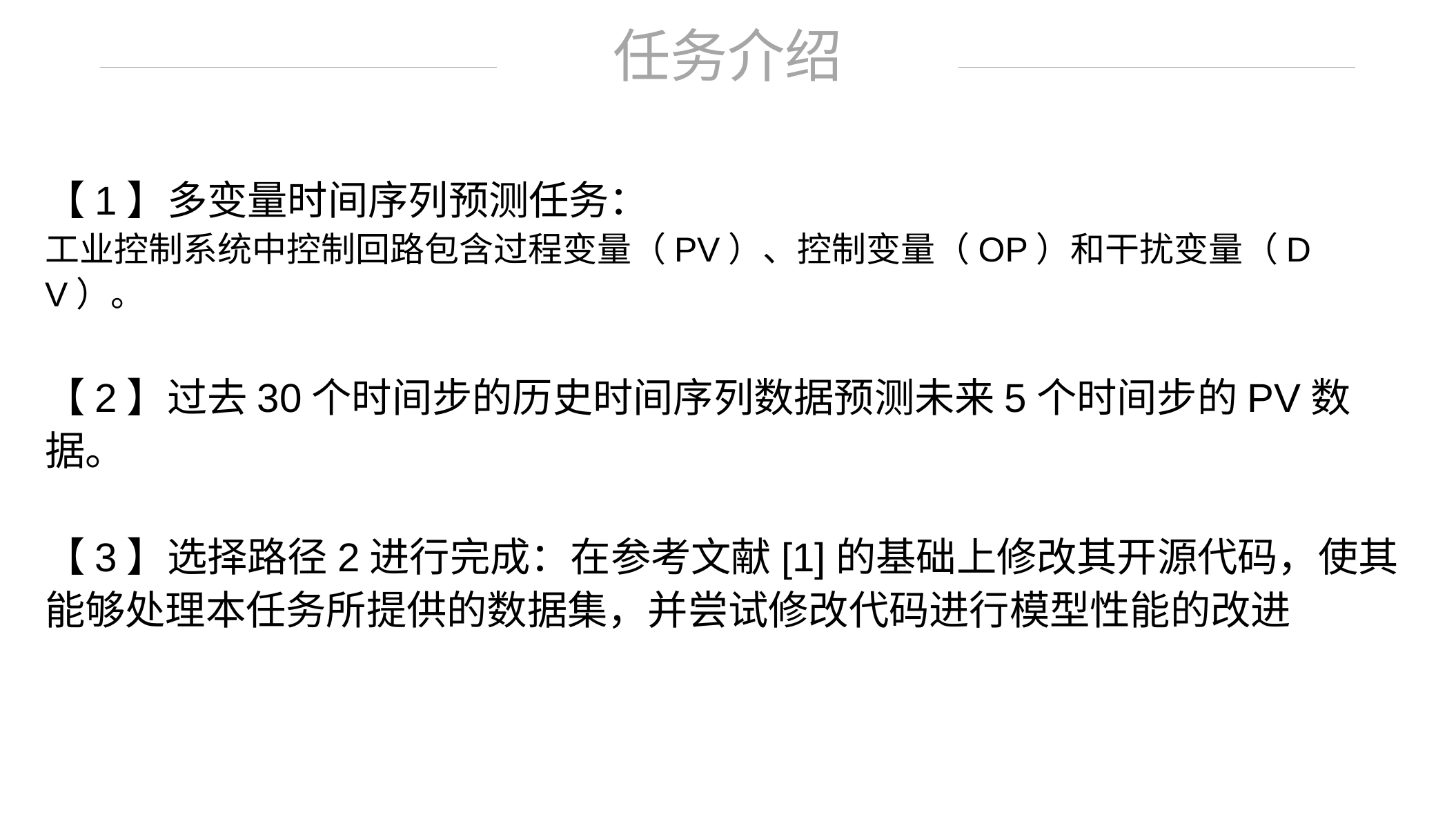

任务介绍
【1】多变量时间序列预测任务：
工业控制系统中控制回路包含过程变量（PV）、控制变量（OP）和干扰变量（DV）。

【2】过去30个时间步的历史时间序列数据预测未来5个时间步的PV数据。

【3】选择路径2进行完成：在参考文献[1]的基础上修改其开源代码，使其能够处理本任务所提供的数据集，并尝试修改代码进行模型性能的改进
请替换文字内容
请替换文字内容，修改文字内容，也可以直接复制你的内容到此。请替换文字内容，修改文字内容，也可以直接复制你的内容到此。
请替换文字内容，修改文字内容，也可以直接复制你的内容到此。请替换文字内容，修改文字内容，也可以直接复制你的内容到此。请替换文字内容，修改文字内容，也可以直接复制你的内容到此。请替换文字内容，修改文字内容，也可以直接复制你的内容到此。请替换文字内容，修改文字内容，也可以直接复制你的内容到此。请替换文字内容，修改文字内容，也可以直接复制你的内容到此。请替换文字内容，修改文字内容，也可以直接复制你的内容到此。请替换文字内容，修改文字内容，也可以直接复制你的内容到此。
请替换文字内容，修改文内容，也可以直接复制你的内容到此。请替换文字内容，修改文字内容，也可以直接复制你的内容到此。
请替换文字内容，修改文字内容，也可以直接复制你的内容到此。请替换文字内容，修改文字内容，也可以直接复制你的内容到此。
请替换文字内容，修改文字内容，也可以直接复制你的内容到此。请替换文字内容，修改文字内容，也可以直接复制你的内容到此。